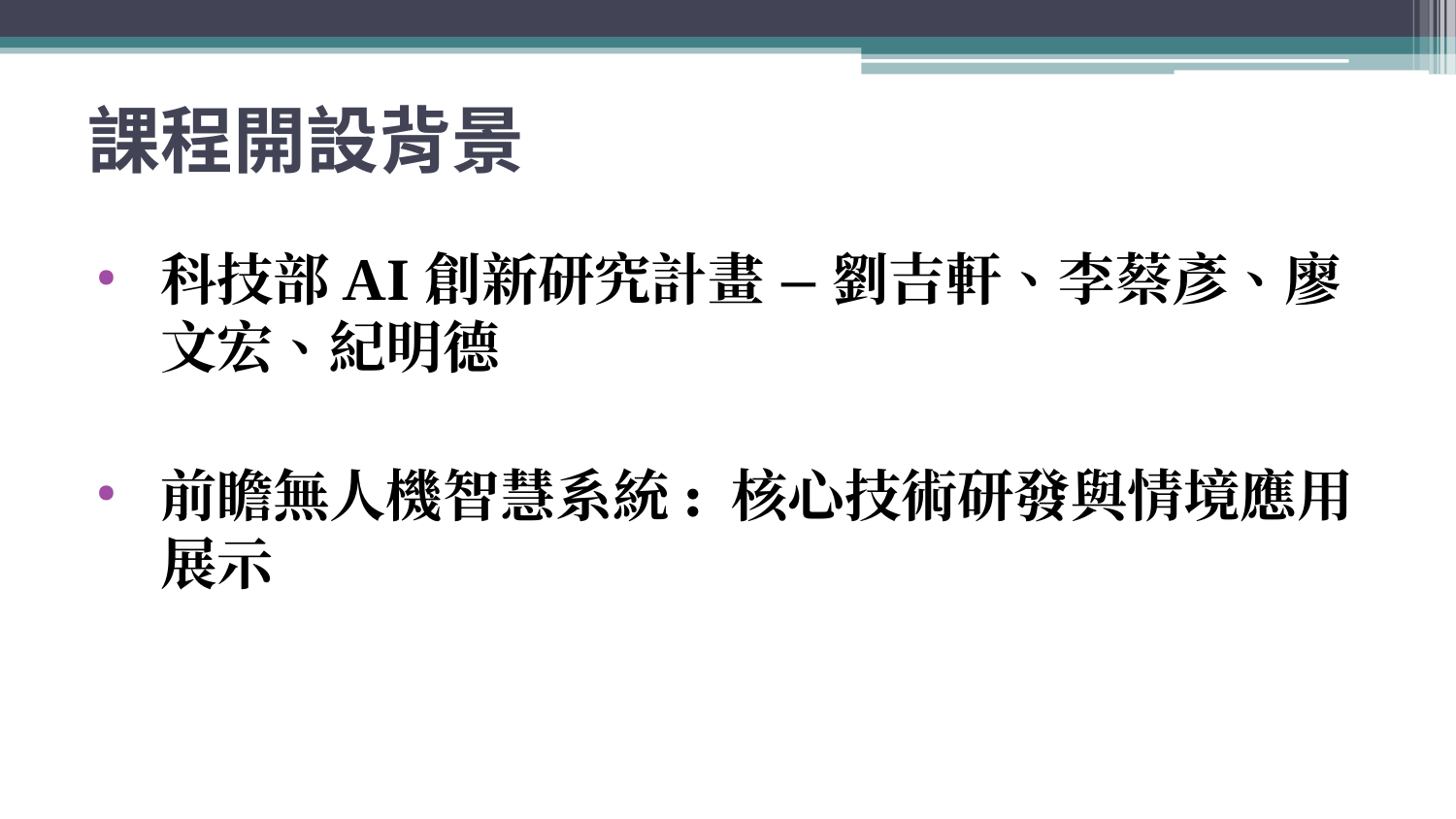

# 課程開設背景
科技部AI創新研究計畫 – 劉吉軒、李蔡彥、廖文宏、紀明德

前瞻無人機智慧系統: 核心技術研發與情境應用展示